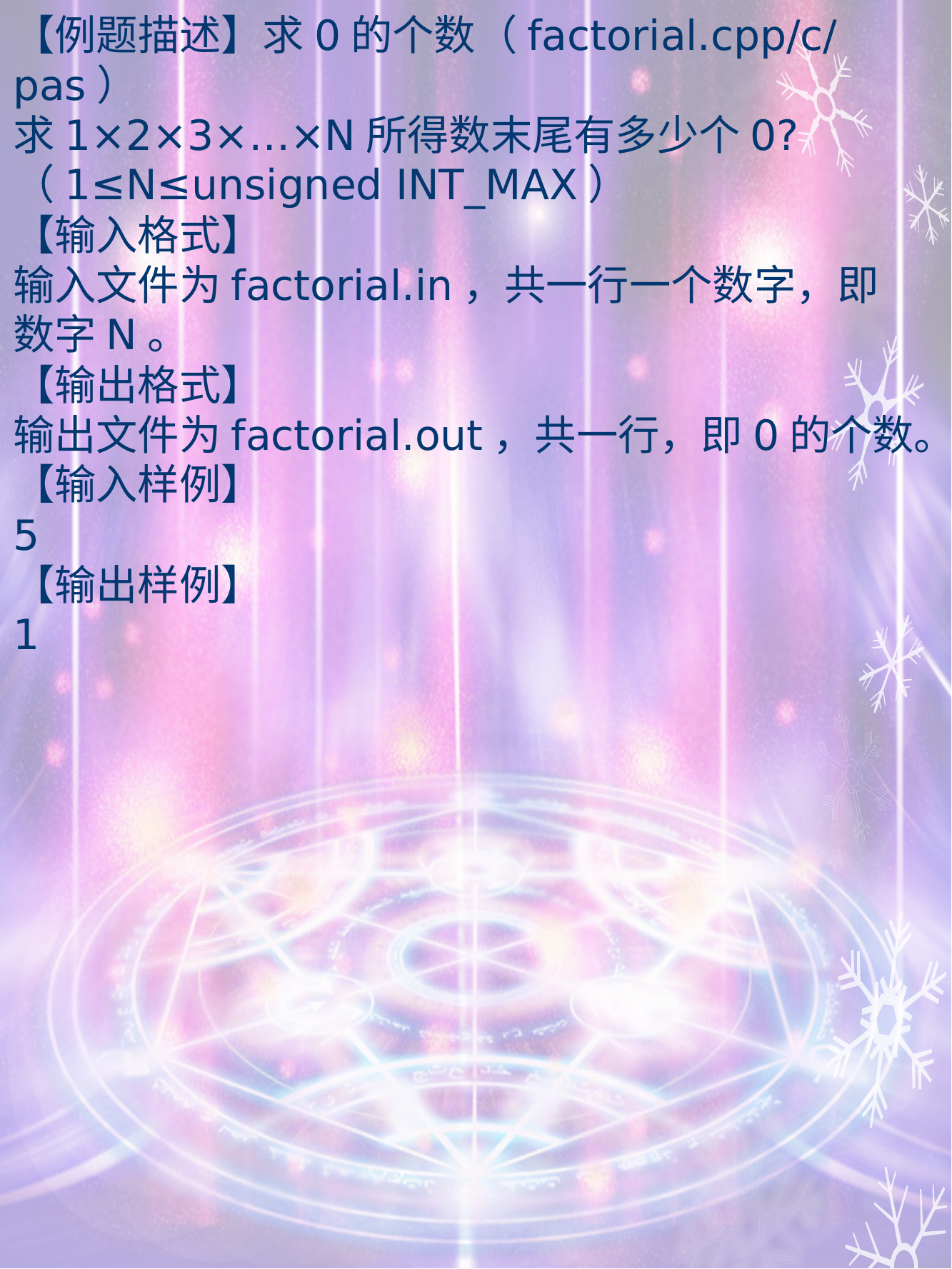

【例题描述】求0的个数（factorial.cpp/c/pas）
求1×2×3×…×N所得数末尾有多少个0?（1≤N≤unsigned INT_MAX）
【输入格式】
输入文件为factorial.in，共一行一个数字，即数字N。
【输出格式】
输出文件为factorial.out，共一行，即0的个数。
【输入样例】
5
【输出样例】
1